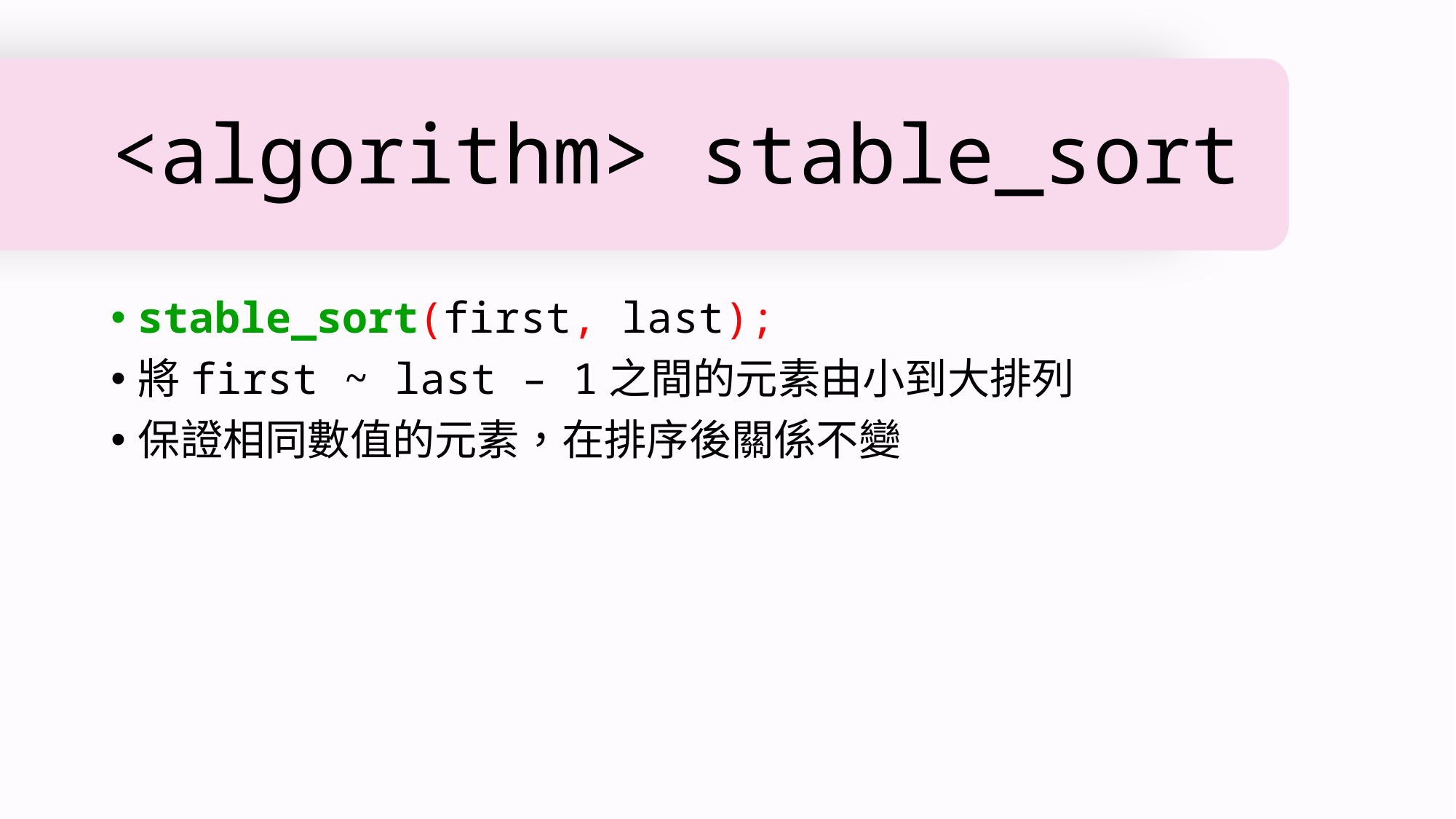

# <algorithm> stable_sort
stable_sort(first, last);
將first ~ last – 1之間的元素由小到大排列
保證相同數值的元素，在排序後關係不變